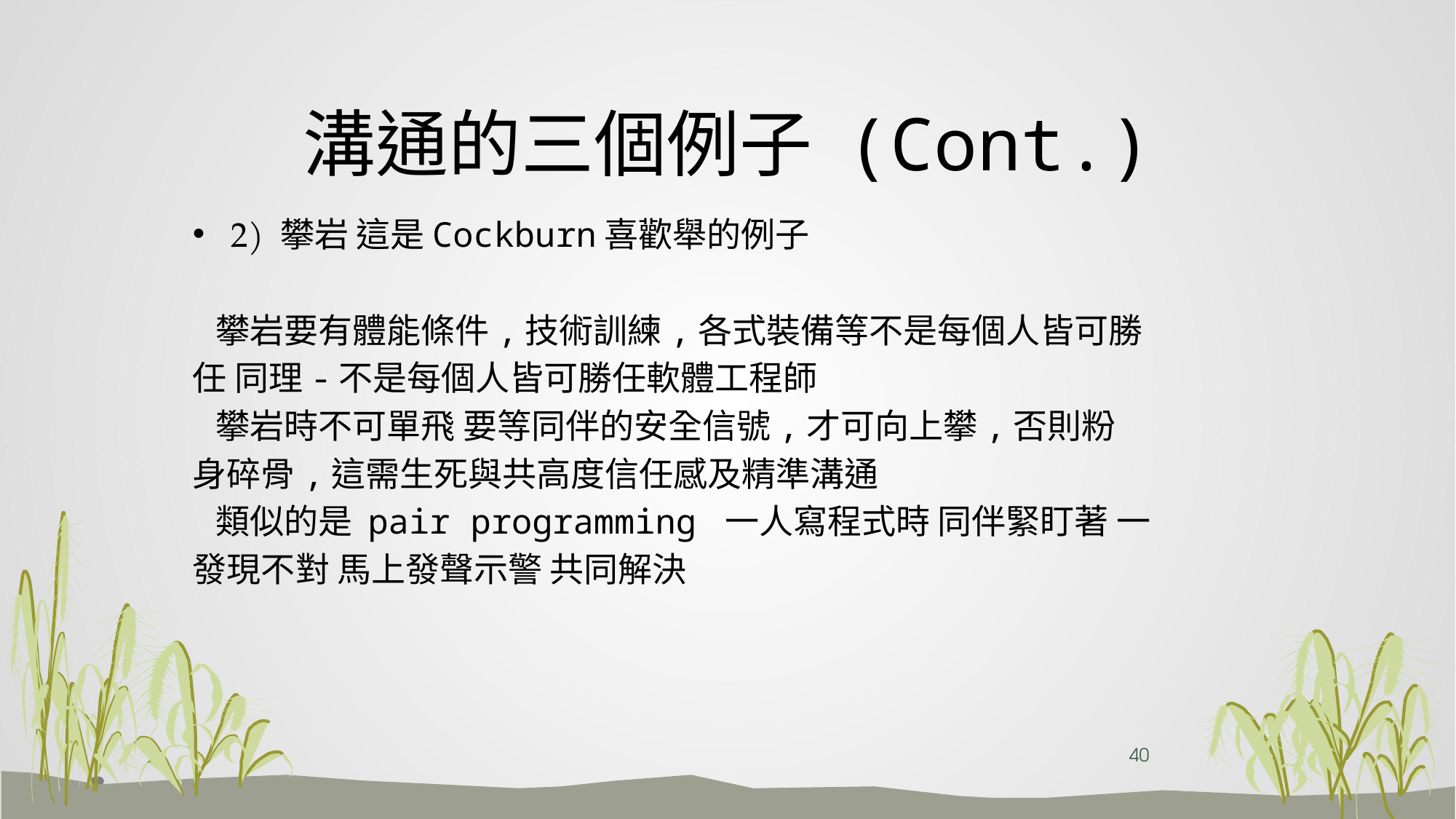

# 溝通的三個例子 (Cont.)
2) 攀岩 這是Cockburn喜歡舉的例子

  攀岩要有體能條件,技術訓練,各式裝備等不是每個人皆可勝
任 同理-不是每個人皆可勝任軟體工程師
  攀岩時不可單飛 要等同伴的安全信號,才可向上攀,否則粉
身碎骨,這需生死與共高度信任感及精準溝通
  類似的是 pair programming 一人寫程式時 同伴緊盯著 一
發現不對 馬上發聲示警 共同解決
40